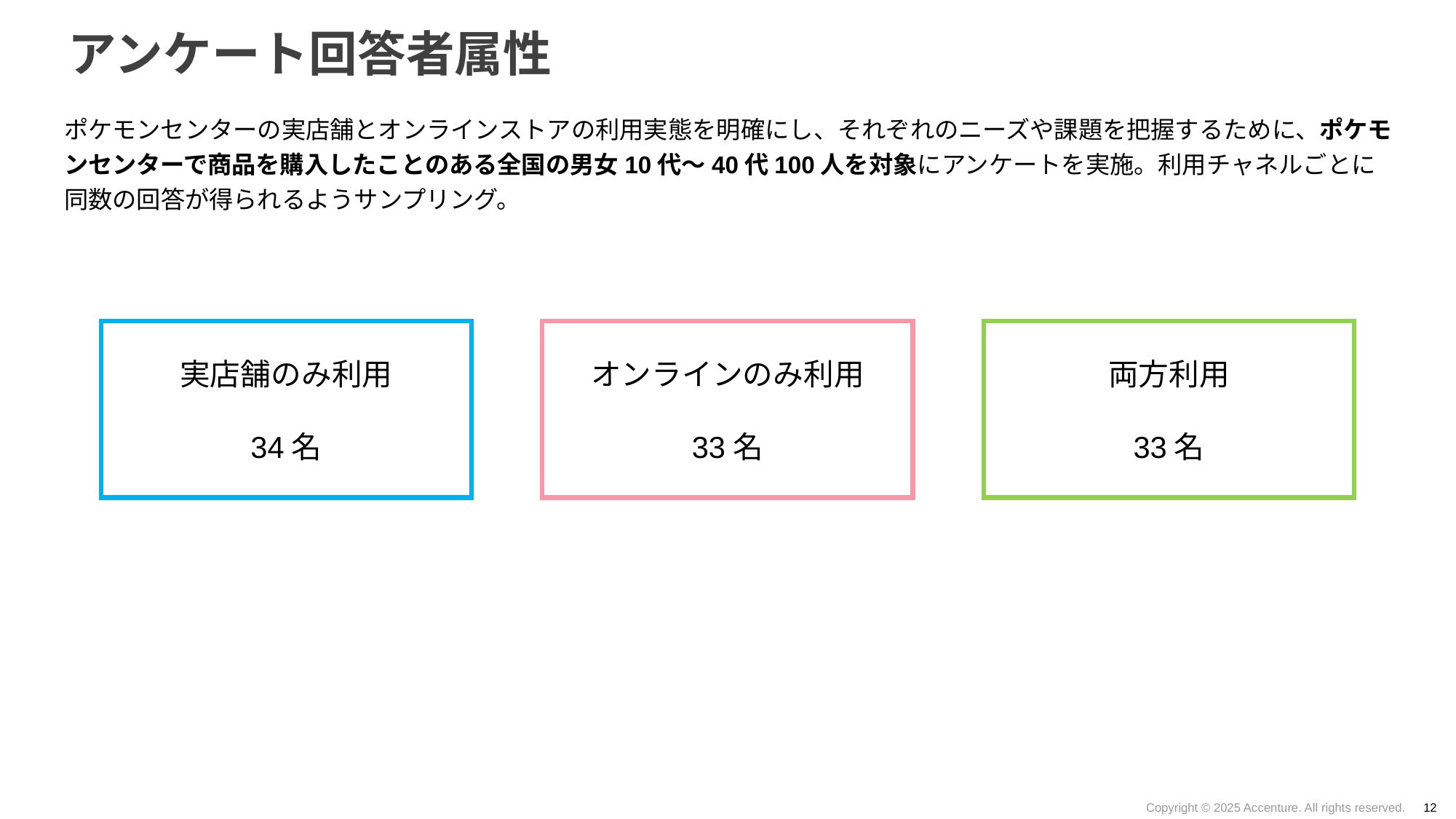

# アンケート回答者属性
ポケモンセンターの実店舗とオンラインストアの利用実態を明確にし、それぞれのニーズや課題を把握するために、ポケモンセンターで商品を購入したことのある全国の男女10代〜40代100人を対象にアンケートを実施。利用チャネルごとに同数の回答が得られるようサンプリング。
実店舗のみ利用

34名
オンラインのみ利用

33名
両方利用

33名